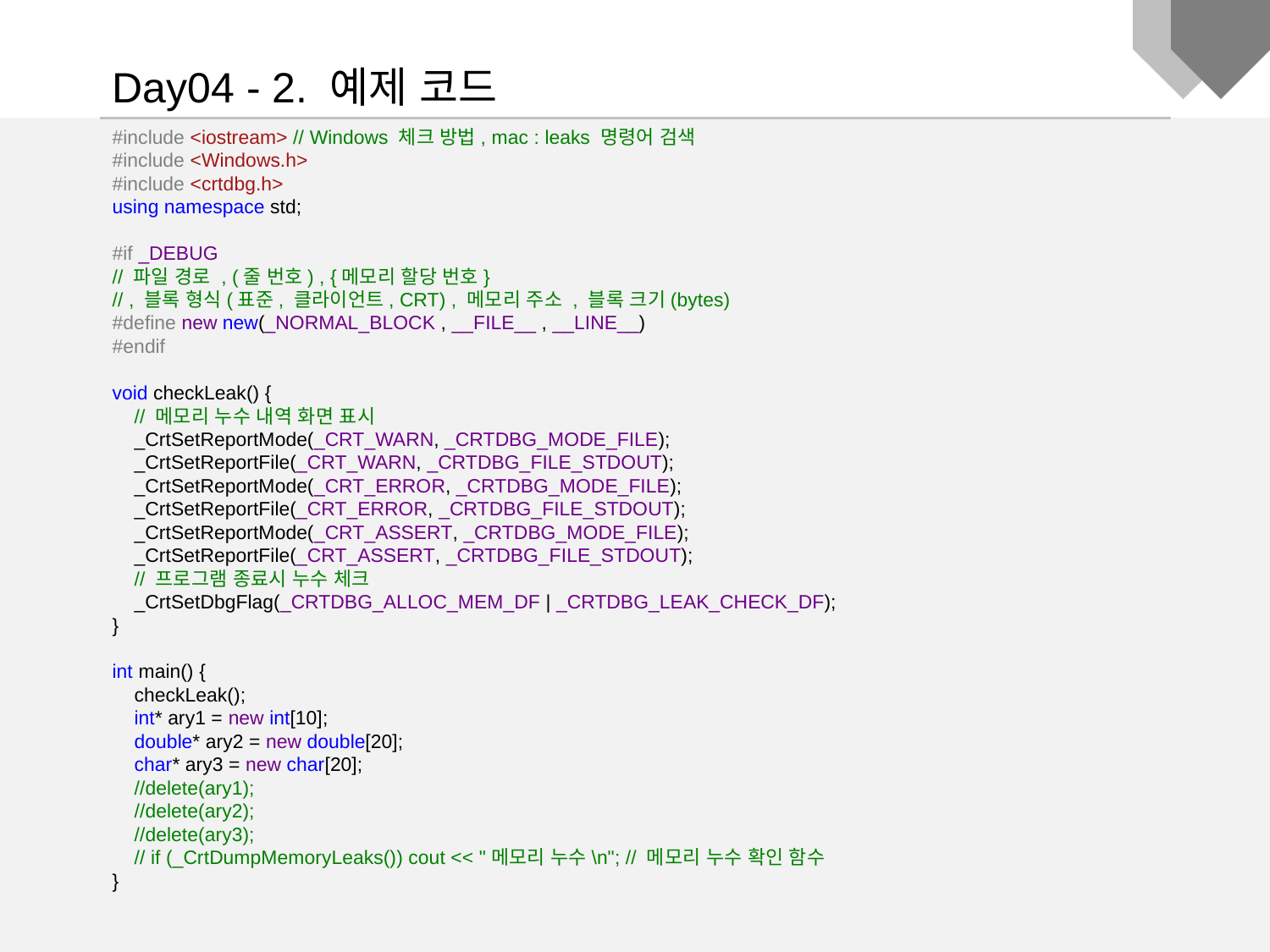

Day04 - 2. 예제 코드
#include <iostream> // Windows 체크 방법, mac : leaks 명령어 검색
#include <Windows.h>
#include <crtdbg.h>
using namespace std;

#if _DEBUG
// 파일 경로 , (줄 번호) , {메모리 할당 번호}
// , 블록 형식(표준, 클라이언트, CRT) , 메모리 주소 , 블록 크기(bytes)
#define new new(_NORMAL_BLOCK , __FILE__ , __LINE__)
#endif

void checkLeak() {
    // 메모리 누수 내역 화면 표시
    _CrtSetReportMode(_CRT_WARN, _CRTDBG_MODE_FILE);
    _CrtSetReportFile(_CRT_WARN, _CRTDBG_FILE_STDOUT);
    _CrtSetReportMode(_CRT_ERROR, _CRTDBG_MODE_FILE);
    _CrtSetReportFile(_CRT_ERROR, _CRTDBG_FILE_STDOUT);
    _CrtSetReportMode(_CRT_ASSERT, _CRTDBG_MODE_FILE);
    _CrtSetReportFile(_CRT_ASSERT, _CRTDBG_FILE_STDOUT);
    // 프로그램 종료시 누수 체크
    _CrtSetDbgFlag(_CRTDBG_ALLOC_MEM_DF | _CRTDBG_LEAK_CHECK_DF);
}

int main() {
    checkLeak();
    int* ary1 = new int[10];
    double* ary2 = new double[20];
    char* ary3 = new char[20];
    //delete(ary1);
    //delete(ary2);
    //delete(ary3);
    // if (_CrtDumpMemoryLeaks()) cout << "메모리 누수\n"; // 메모리 누수 확인 함수
}